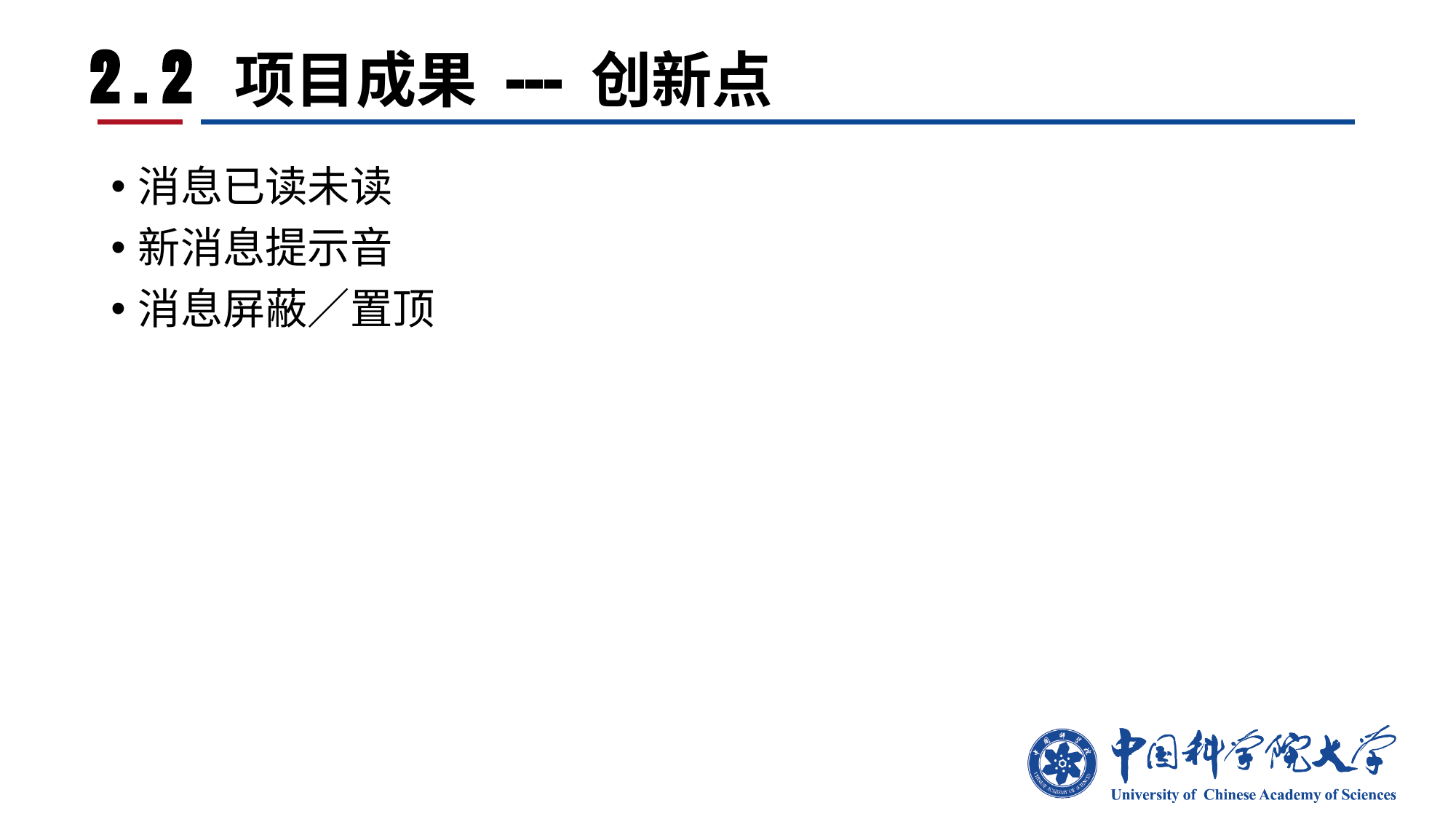

# 2 . 2  项目成果 --- 创新点
消息已读未读
新消息提示音
消息屏蔽／置顶